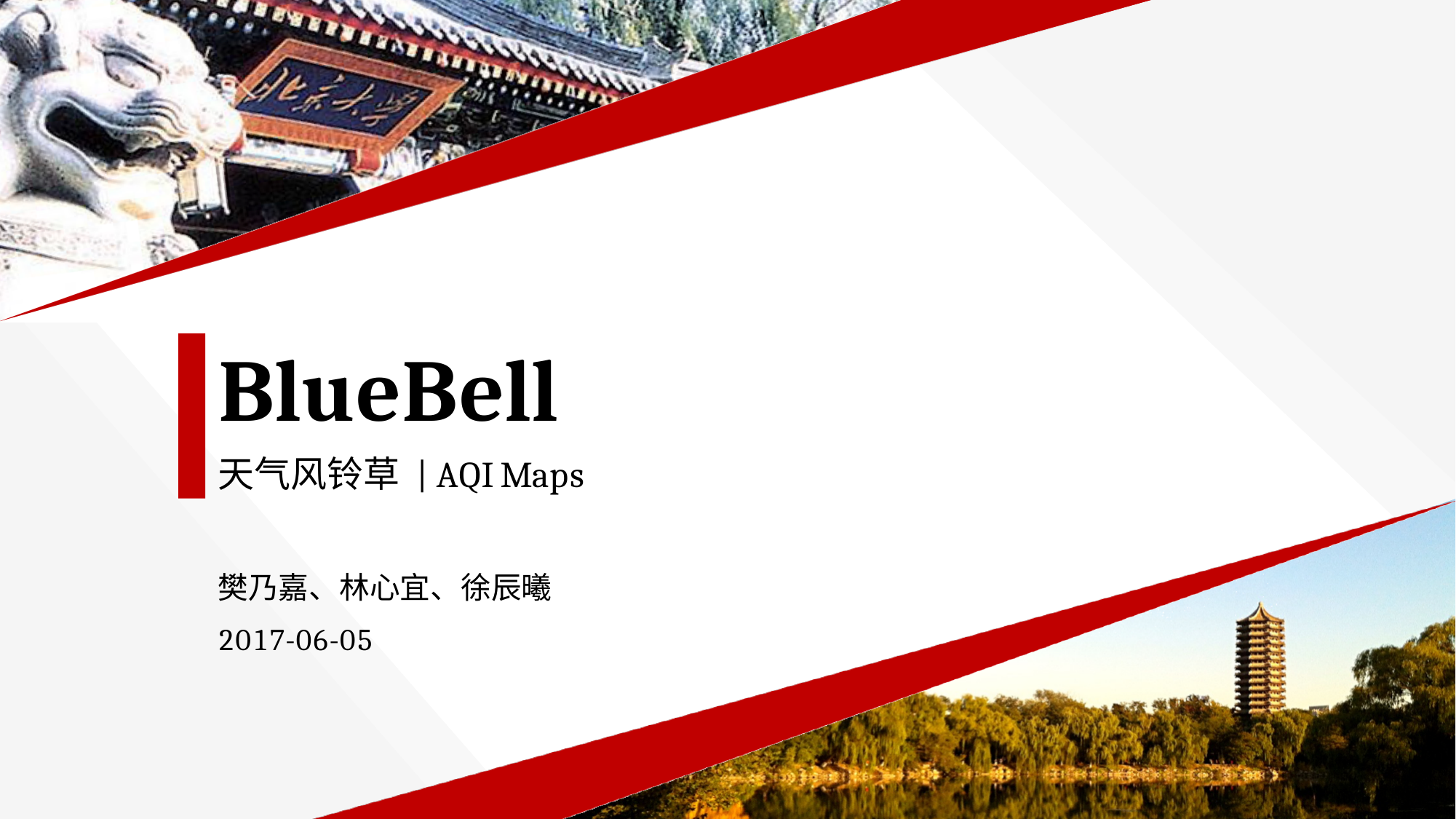

# BlueBell
天气风铃草 | AQI Maps

樊乃嘉、林心宜、徐辰曦
2017-06-05